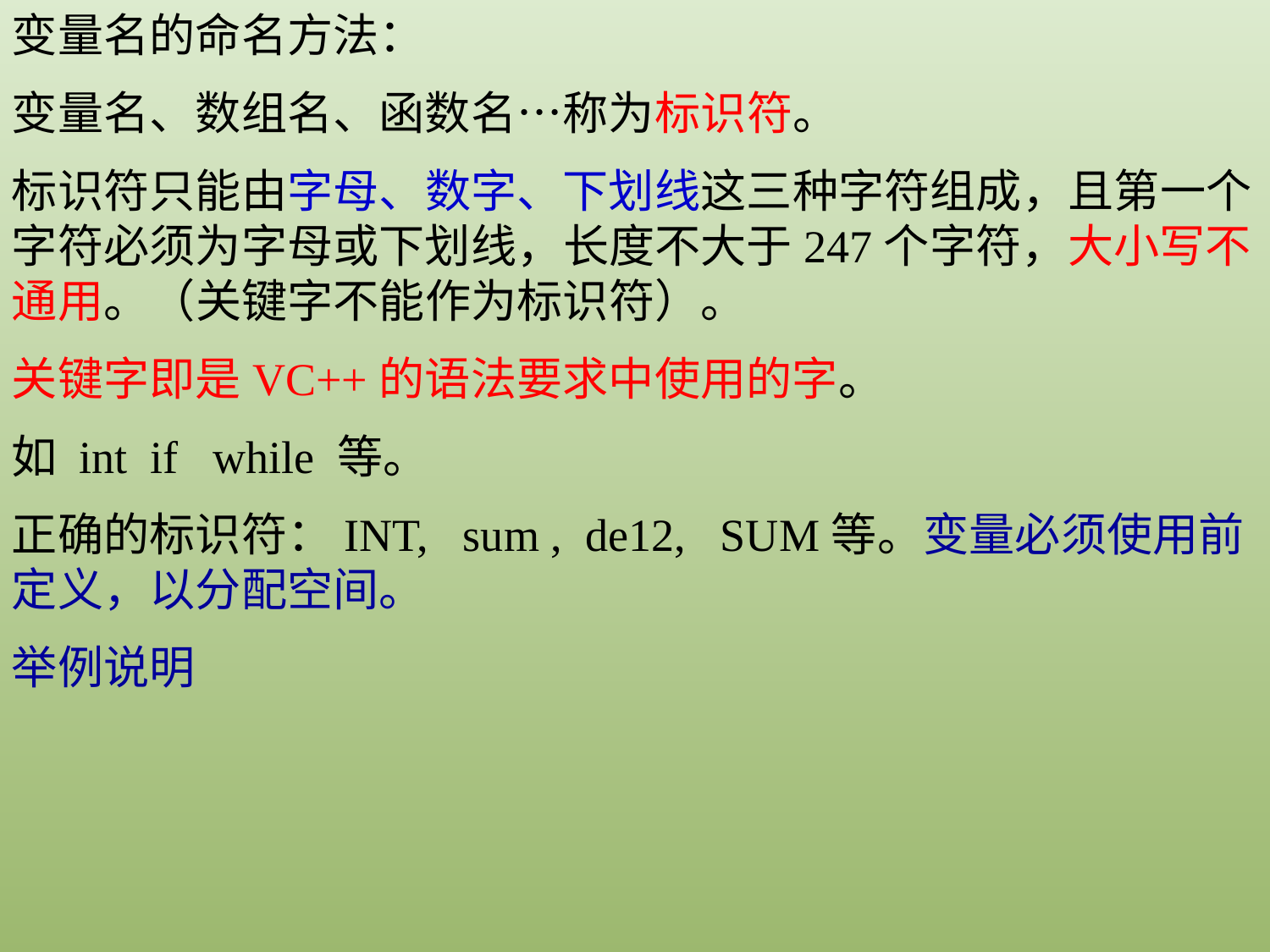

变量名的命名方法：
变量名、数组名、函数名…称为标识符。
标识符只能由字母、数字、下划线这三种字符组成，且第一个字符必须为字母或下划线，长度不大于247个字符，大小写不通用。（关键字不能作为标识符）。
关键字即是VC++的语法要求中使用的字。
如 int  if   while 等。
正确的标识符：INT,   sum ,  de12,   SUM等。变量必须使用前定义，以分配空间。
举例说明
25